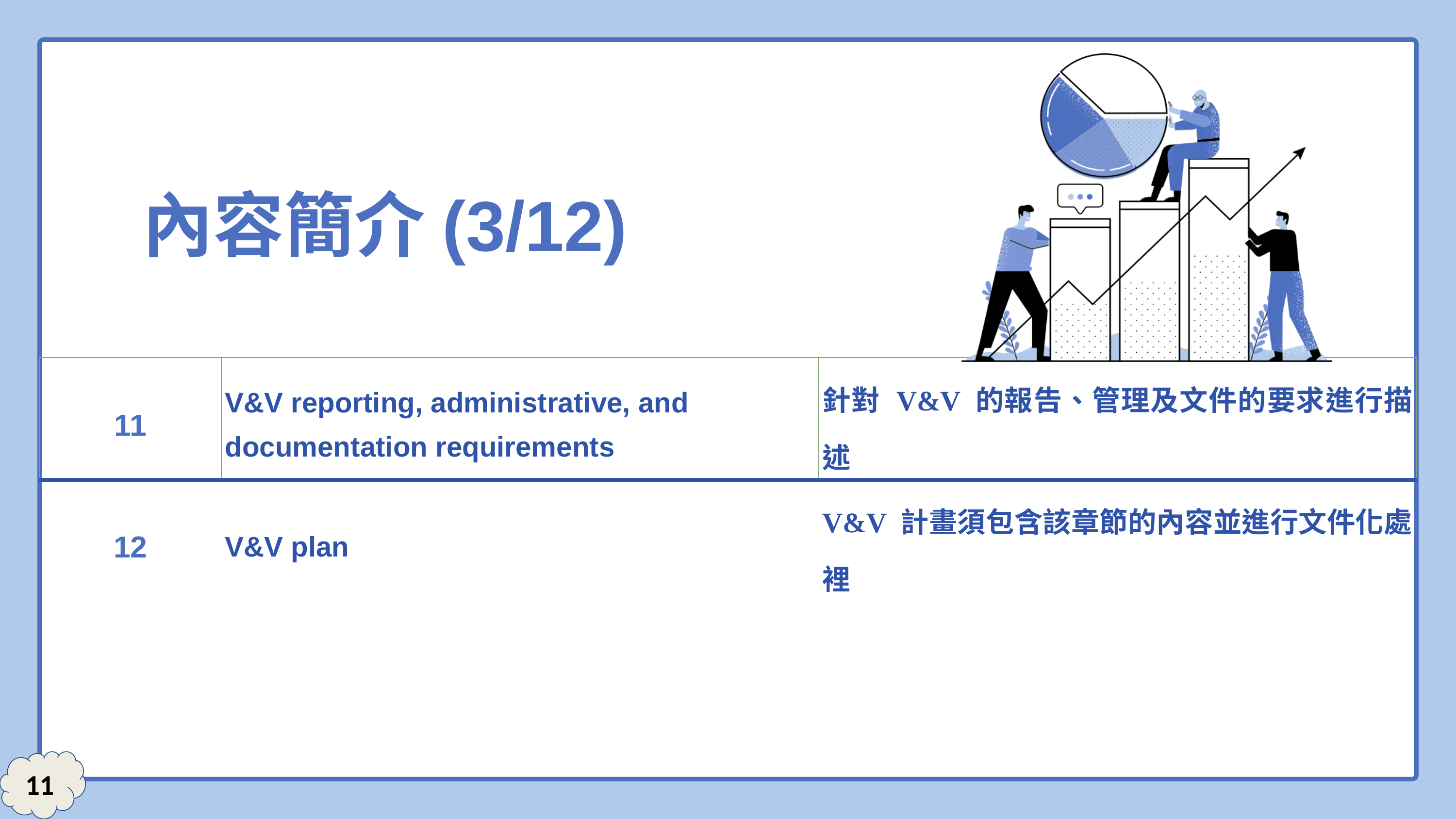

內容簡介(3/12)
| 11 | V&V reporting, administrative, and documentation requirements | 針對 V&V 的報告、管理及文件的要求進行描述 |
| --- | --- | --- |
| 12 | V&V plan | V&V 計畫須包含該章節的內容並進行文件化處裡 |
11